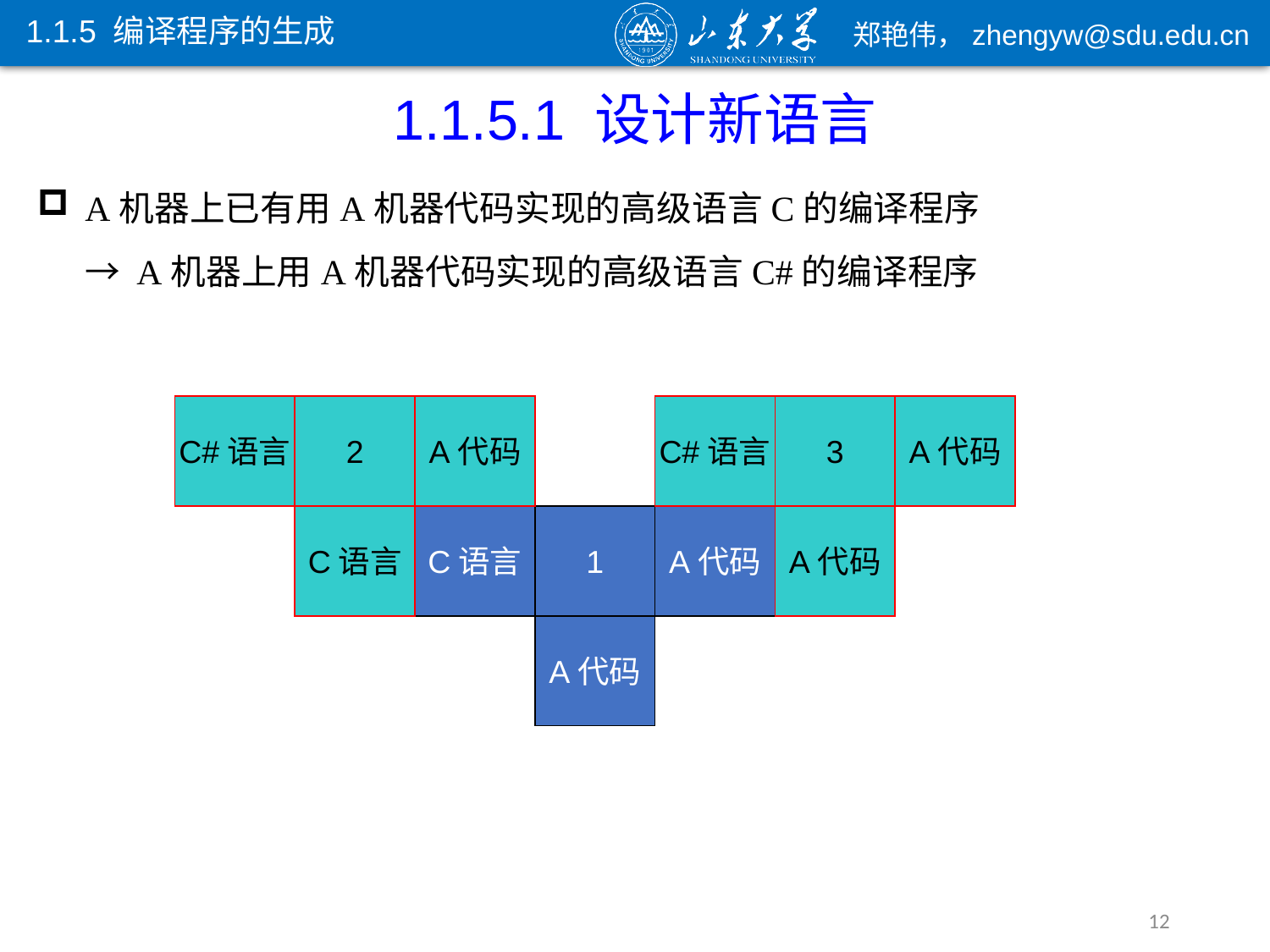

1.1.5 编译程序的生成
1.1.5.1 设计新语言
A机器上已有用A机器代码实现的高级语言C的编译程序
→ A机器上用A机器代码实现的高级语言C#的编译程序
C#语言
2
A代码
C语言
C#语言
3
A代码
A代码
C语言
1
A代码
A代码
12